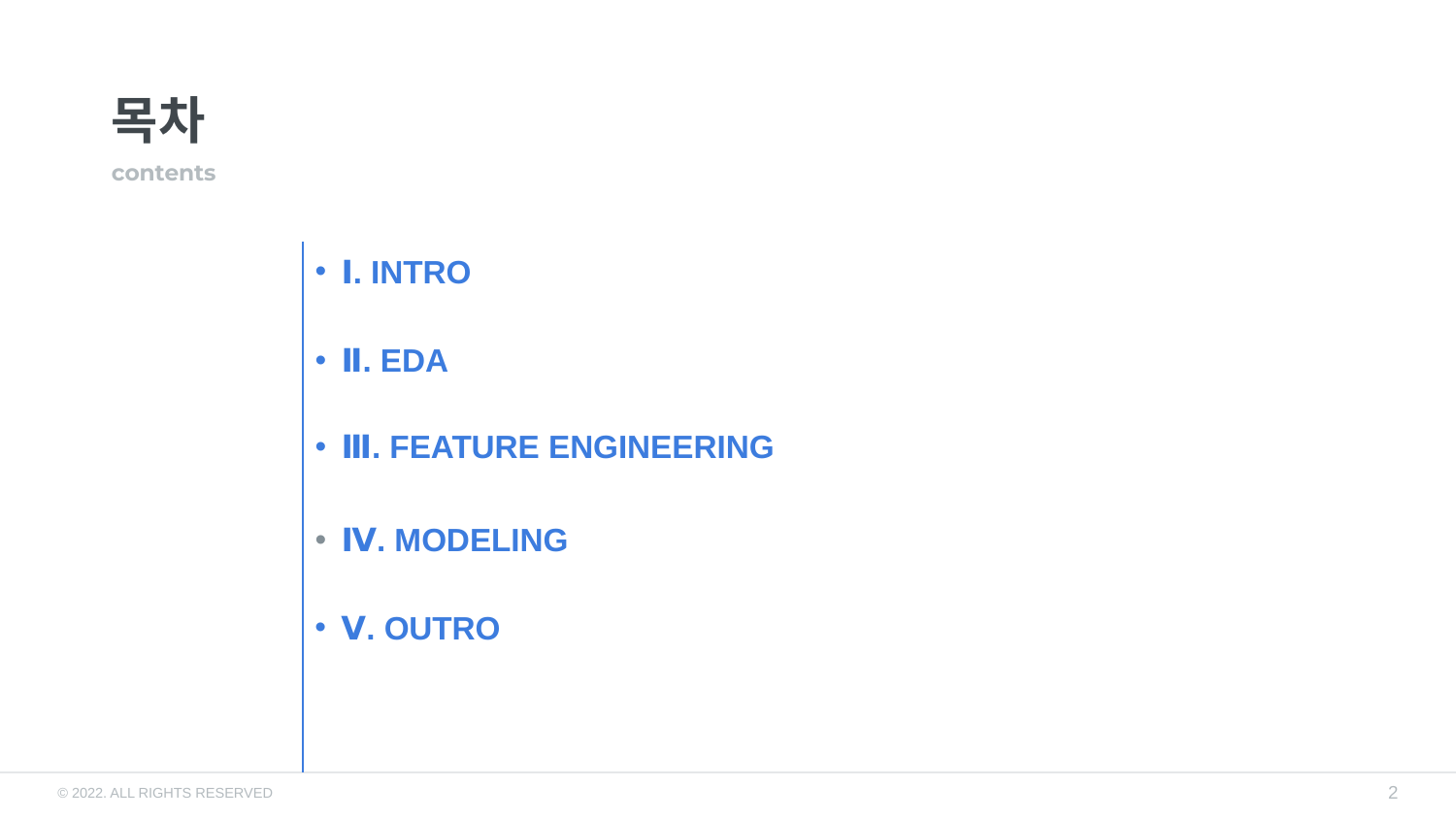

# 목차
contents
Ⅰ. INTRO

Ⅱ. EDA

Ⅲ. FEATURE ENGINEERING

Ⅳ. MODELING

Ⅴ. OUTRO
2
© 2022. ALL RIGHTS RESERVED